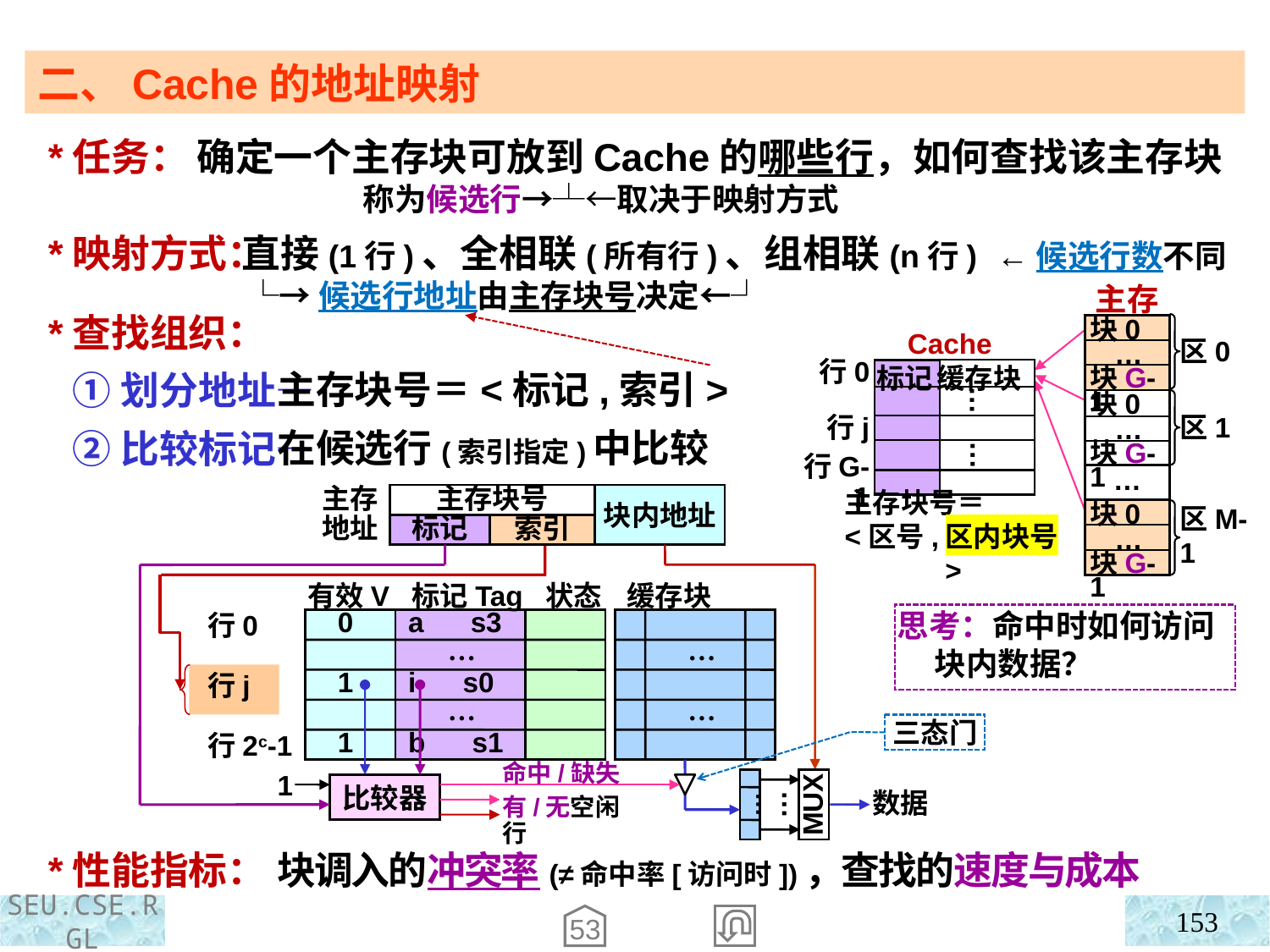

二、Cache的地址映射
 *任务：

 *映射方式：
 *查找组织：
    ①划分地址—
    ②比较标记—

 *性能指标：
确定一个主存块可放到Cache的哪些行，如何查找该主存块
                      称为候选行→┴←取决于映射方式
    直接(1行)、全相联(所有行)、组相联(n行)  ←候选行数不同
       └→候选行地址由主存块号决定←┘

        主存块号＝<标记,索引>
        在候选行(索引指定)中比较
主存

块0
…
块G-1
区0
块0
…
块G-1

区1
…
块0
…
块G-1

区M-1
Cache
行0
标记 缓存块

…
行j
…
行G-1
主存块号
主存
地址
块内地址
主存块号＝
<区号,区内块号>
标记
索引

…
MUX

…
数据

命中/缺失
有/无空闲行
1
比较器

有效V  标记Tag  状态    缓存块

0       a      s3

行0

…
…
行j

1       i      s0

…
…
行2c-1

1       b      s1

思考：命中时如何访问块内数据？
三态门
块调入的冲突率(≠命中率[访问时])，查找的速度与成本
153

53